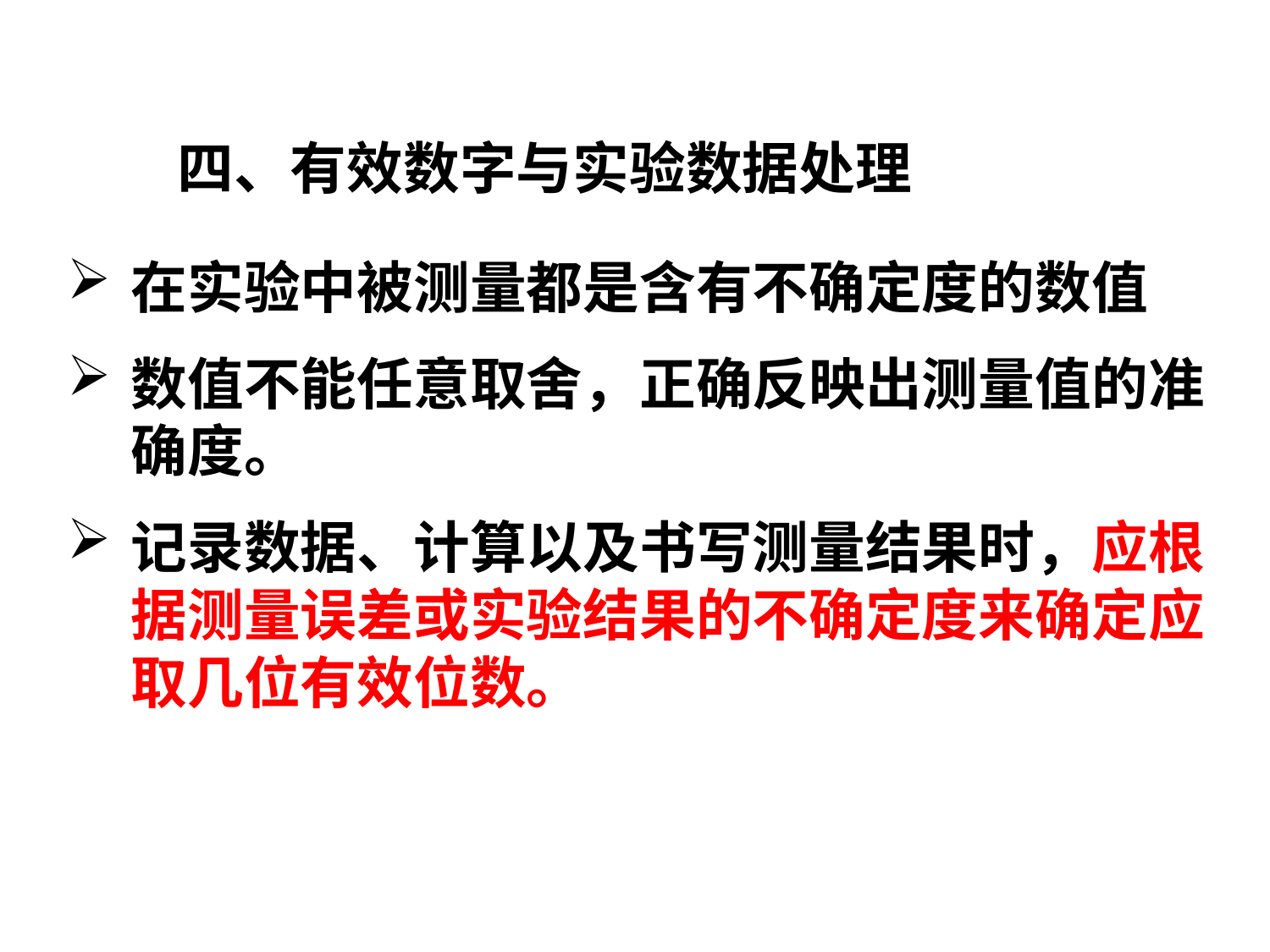

四、有效数字与实验数据处理
在实验中被测量都是含有不确定度的数值
数值不能任意取舍，正确反映出测量值的准确度。
记录数据、计算以及书写测量结果时，应根据测量误差或实验结果的不确定度来确定应取几位有效位数。